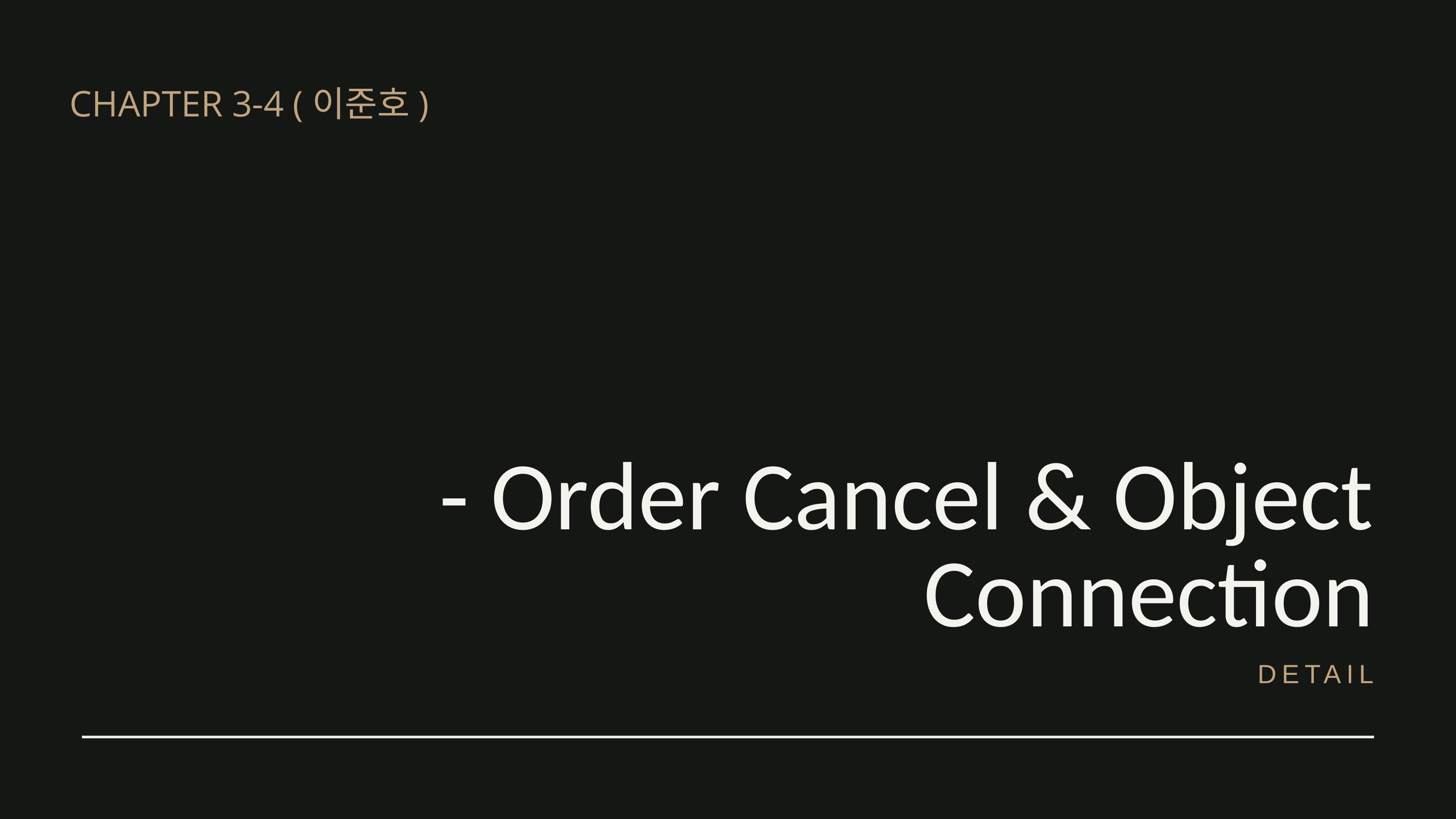

CHAPTER 3-4 (이준호)
- Order Cancel & Object Connection
DETAIL